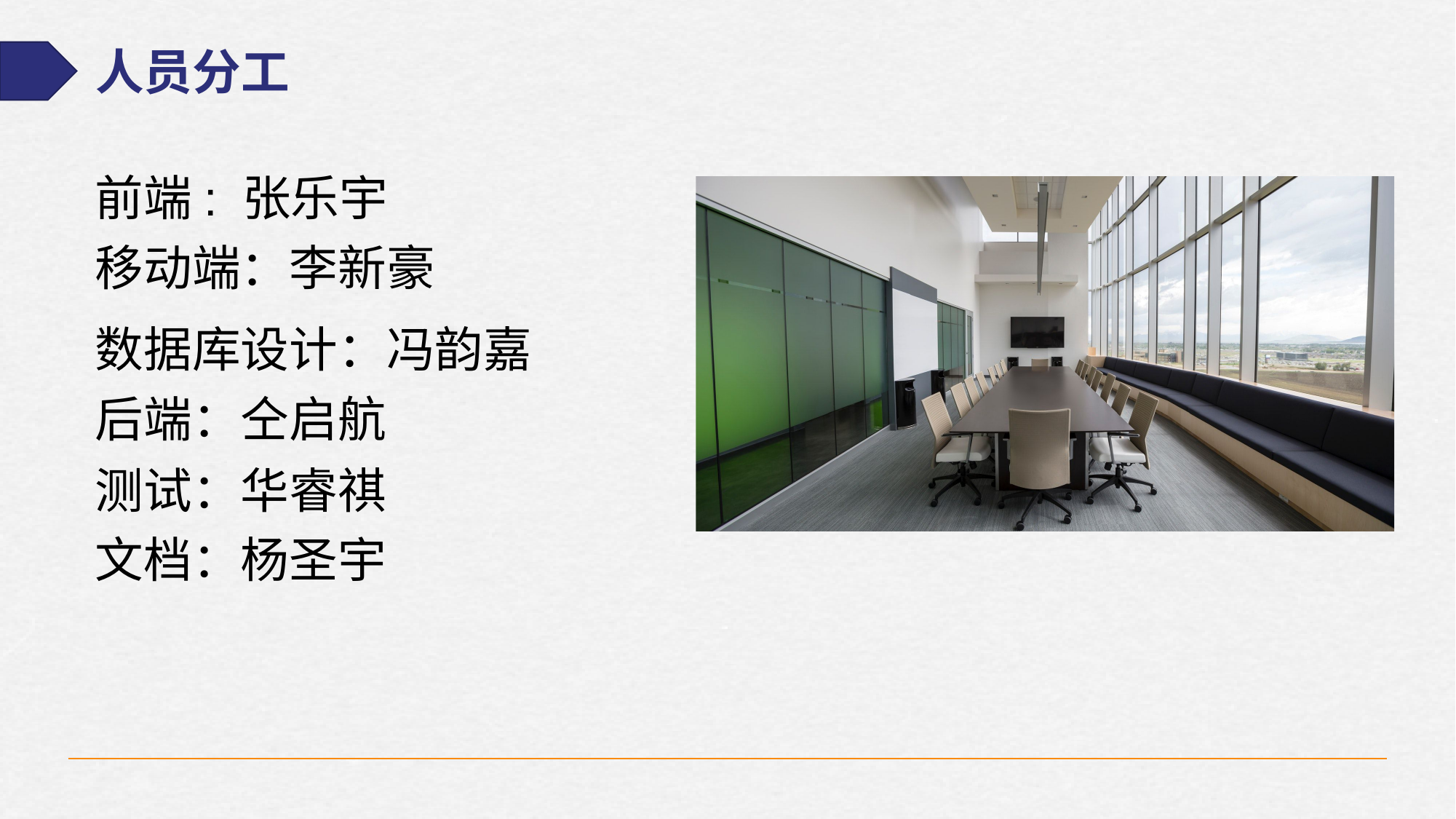

人员分工

前端: 张乐宇
移动端：李新豪

数据库设计：冯韵嘉
后端：仝启航
测试：华睿祺
文档：杨圣宇